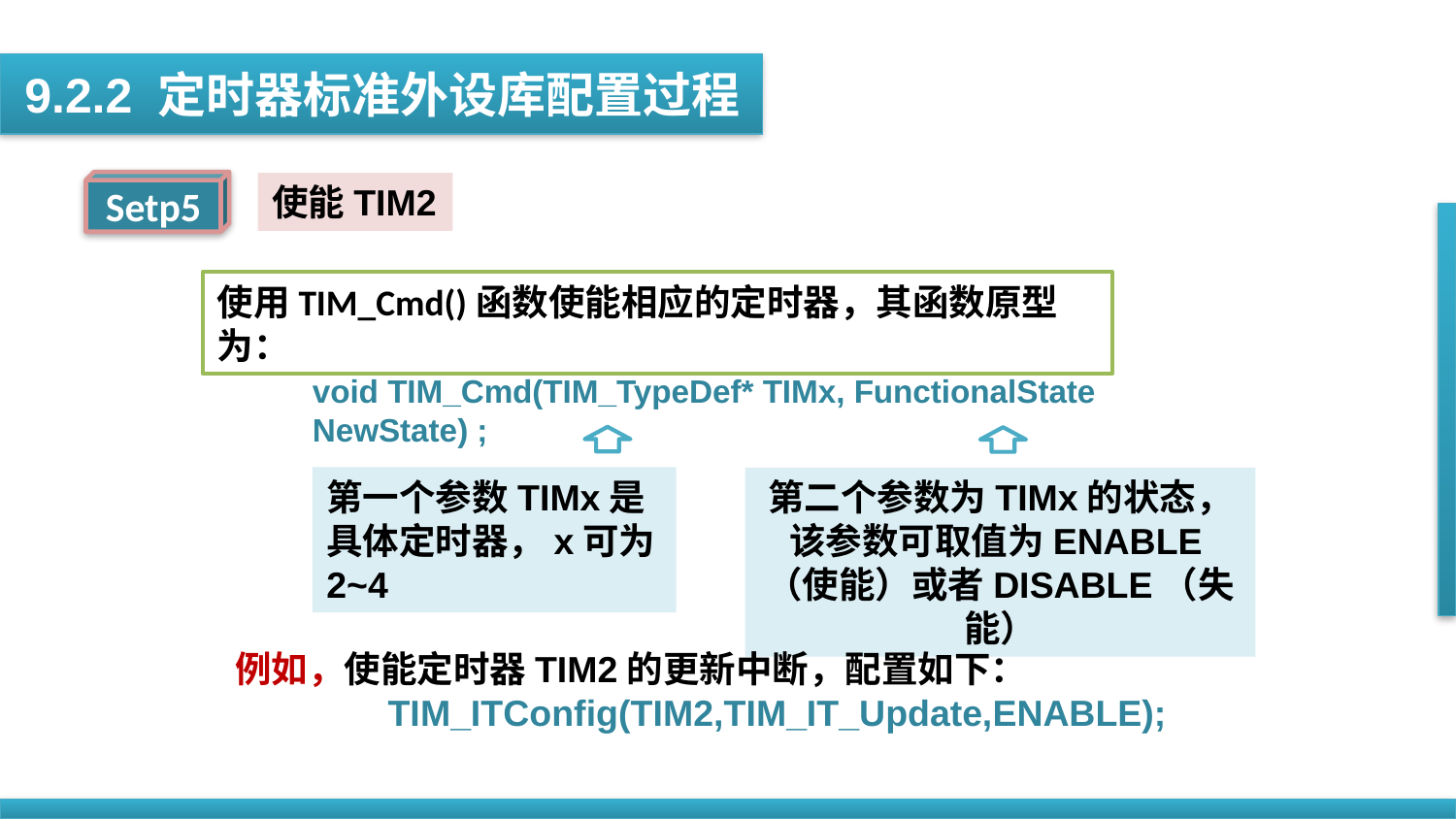

9.2.2 定时器标准外设库配置过程
Setp5
使能TIM2
使用TIM_Cmd()函数使能相应的定时器，其函数原型为：
void TIM_Cmd(TIM_TypeDef* TIMx, FunctionalState NewState) ;

第一个参数TIMx是具体定时器，x可为2~4
第二个参数为TIMx的状态，该参数可取值为ENABLE（使能）或者DISABLE（失能）
例如，使能定时器TIM2的更新中断，配置如下：
               TIM_ITConfig(TIM2,TIM_IT_Update,ENABLE);